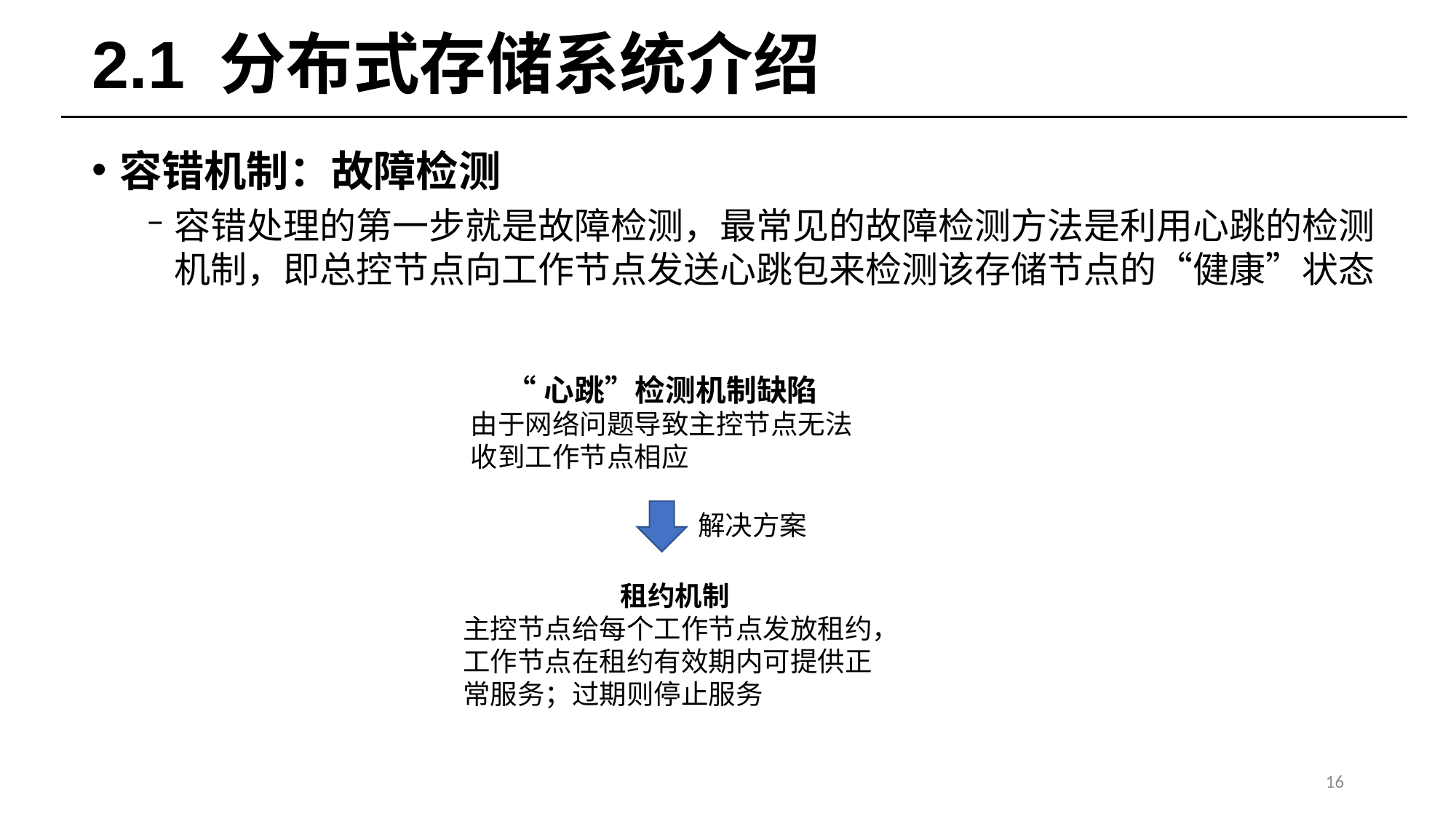

# 2.1 分布式存储系统介绍
容错机制：故障检测
容错处理的第一步就是故障检测，最常见的故障检测方法是利用心跳的检测机制，即总控节点向工作节点发送心跳包来检测该存储节点的“健康”状态

“心跳”检测机制缺陷
由于网络问题导致主控节点无法收到工作节点相应

解决方案
租约机制
主控节点给每个工作节点发放租约，工作节点在租约有效期内可提供正常服务；过期则停止服务
16